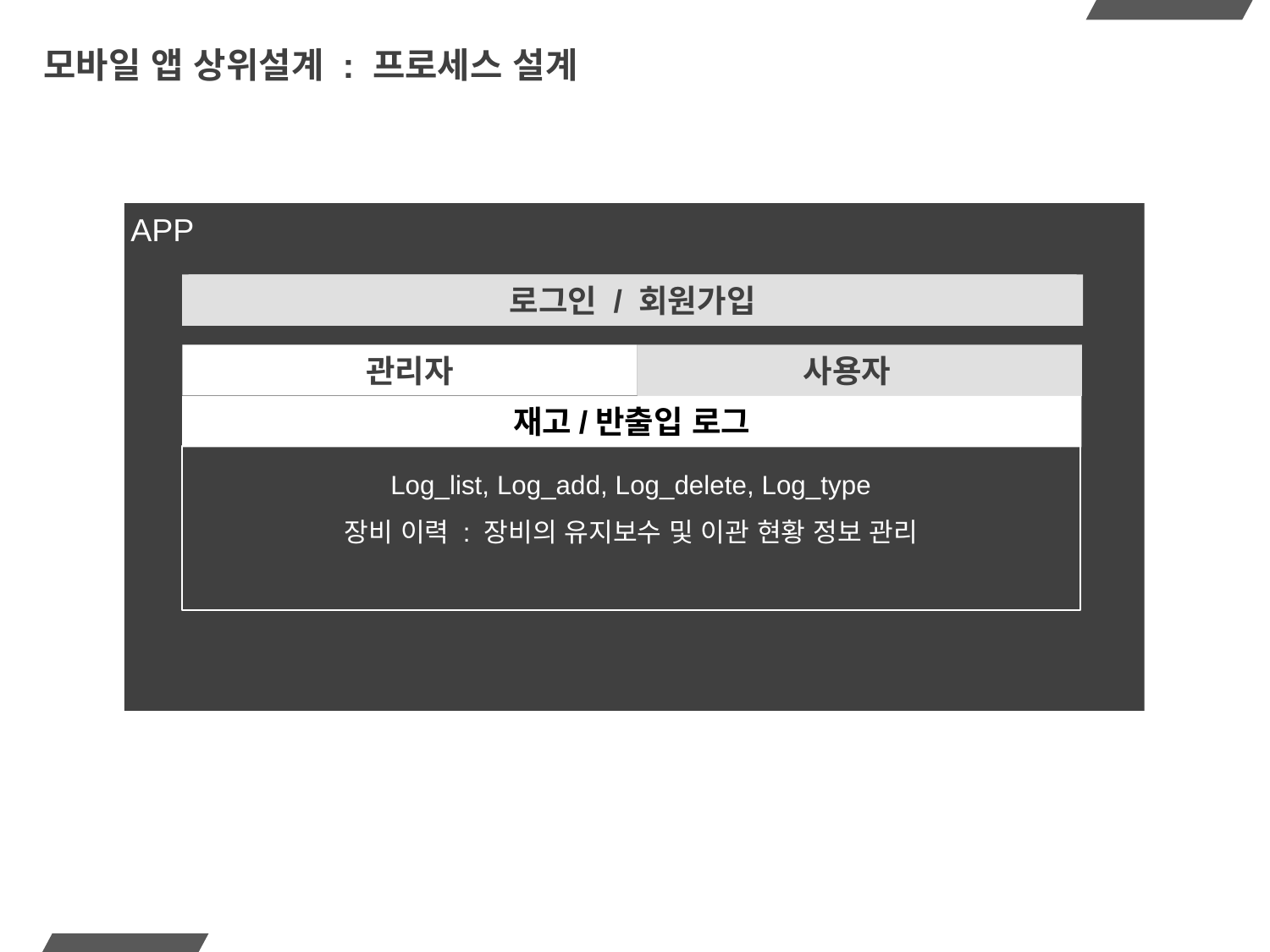

# 모바일 앱 상위설계 : 프로세스 설계
APP

로그인 / 회원가입
사용자
관리자

재고/반출입 로그

Log_list, Log_add, Log_delete, Log_type
장비 이력 : 장비의 유지보수 및 이관 현황 정보 관리